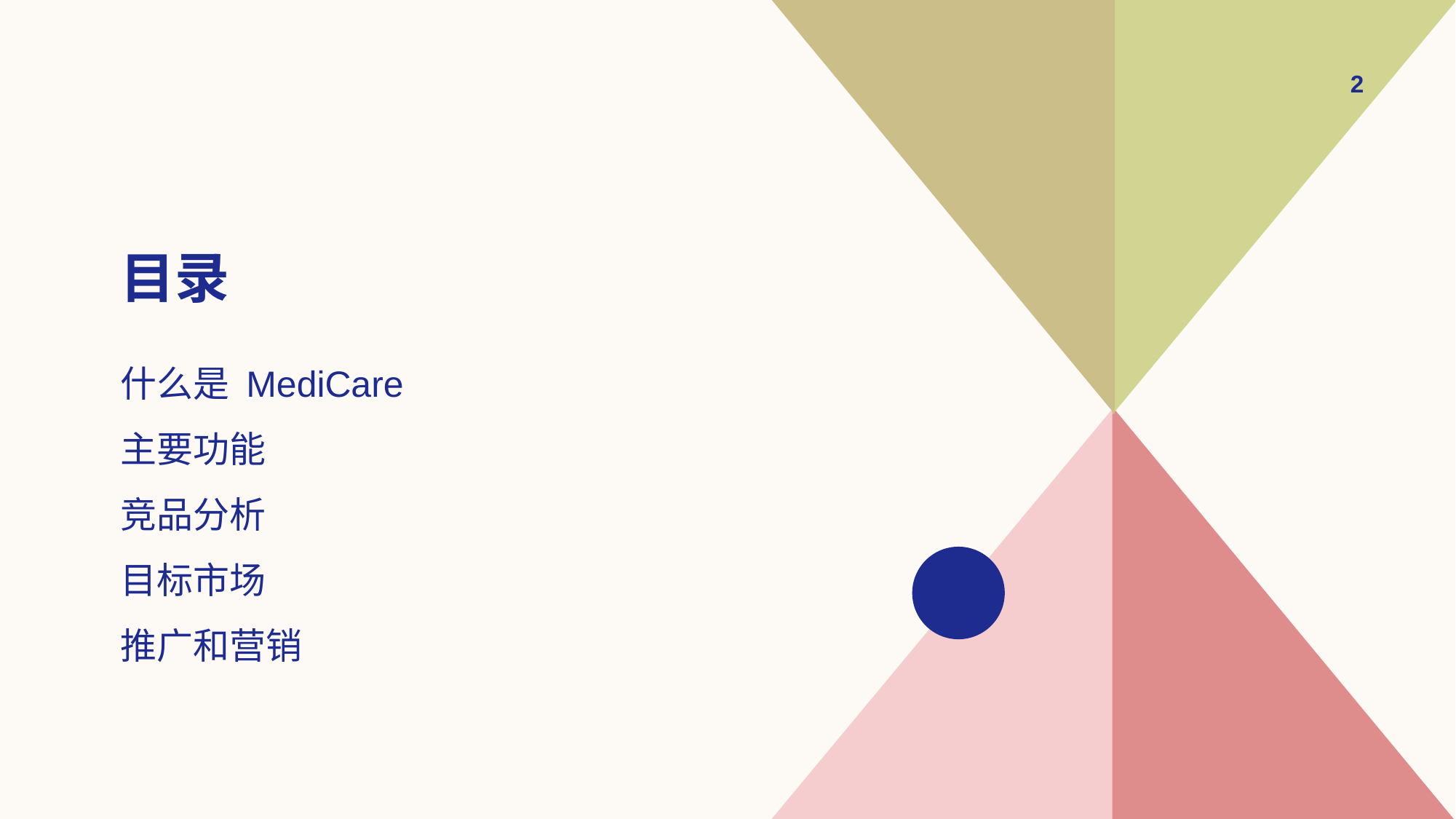

2
# 目录
什么是 MediCare
主要功能
竞品分析
目标市场
推广和营销